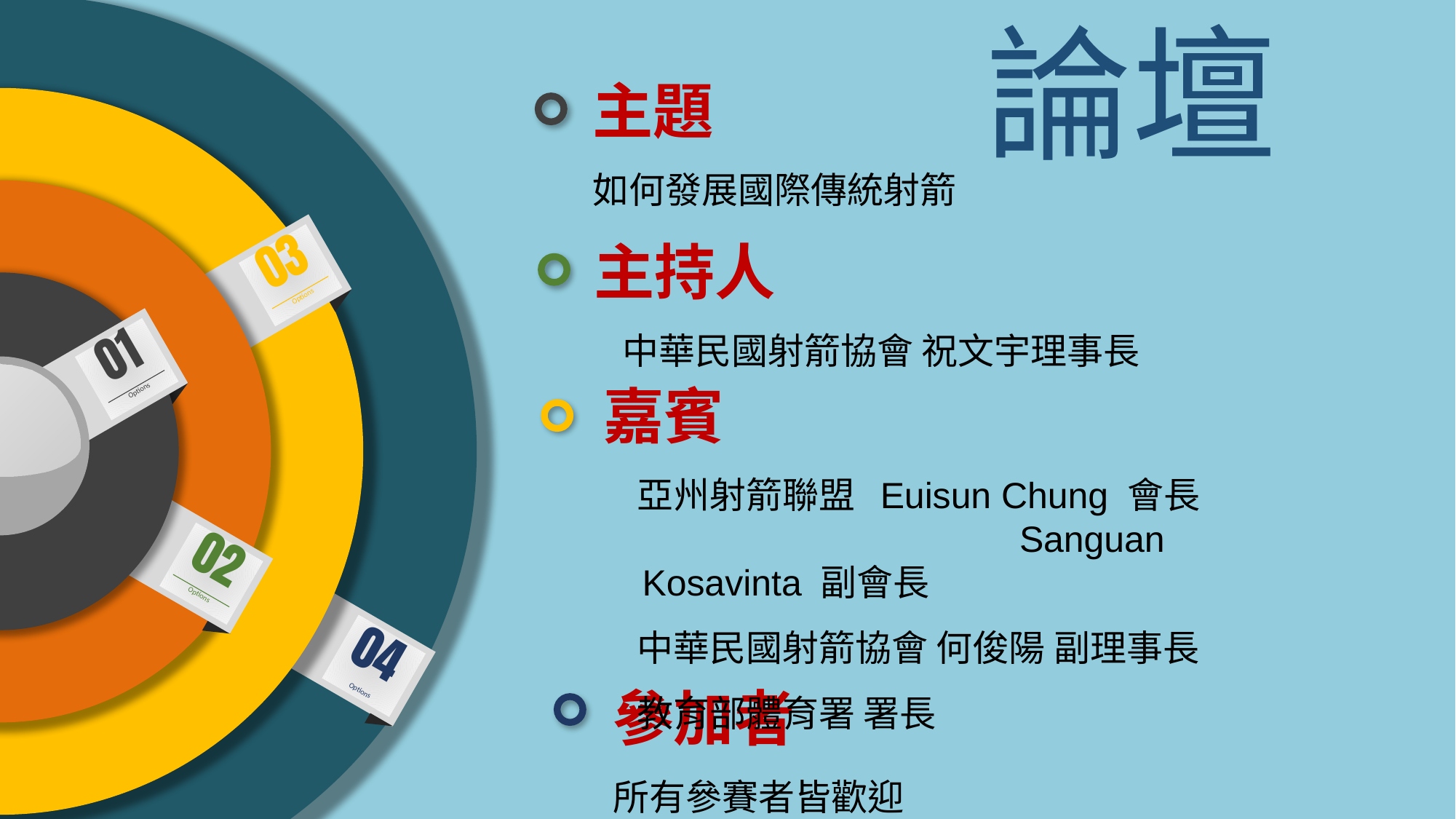

論壇
主題
如何發展國際傳統射箭

主持人
    中華民國射箭協會 祝文宇理事長

嘉賓
   亞州射箭聯盟  Euisun Chung 會長                                                         Sanguan Kosavinta 副會長
   中華民國射箭協會 何俊陽 副理事長
   教育部體育署 署長

 參加者
 所有參賽者皆歡迎

03

Options

01

Options

02

Options

04

Options
Options